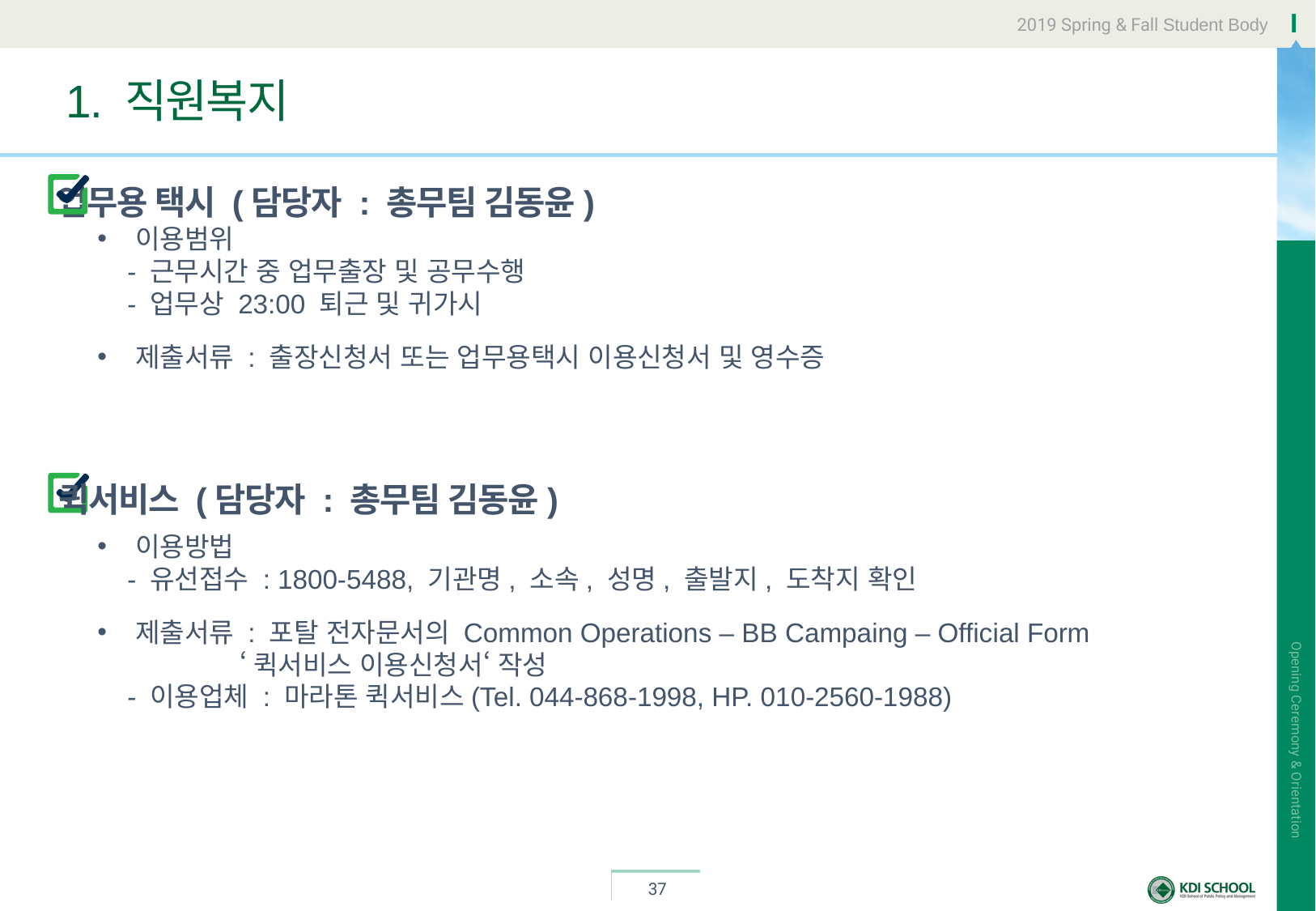

# 1. 직원복지
업무용 택시 (담당자 : 총무팀 김동윤)

이용범위
    - 근무시간 중 업무출장 및 공무수행
    - 업무상 23:00 퇴근 및 귀가시

제출서류 : 출장신청서 또는 업무용택시 이용신청서 및 영수증
퀵서비스 (담당자 : 총무팀 김동윤)

이용방법
    - 유선접수 : 1800-5488, 기관명, 소속, 성명, 출발지, 도착지 확인

제출서류 : 포탈 전자문서의 Common Operations – BB Campaing – Official Form
                   ‘퀵서비스 이용신청서‘ 작성
    - 이용업체 : 마라톤 퀵서비스(Tel. 044-868-1998, HP. 010-2560-1988)